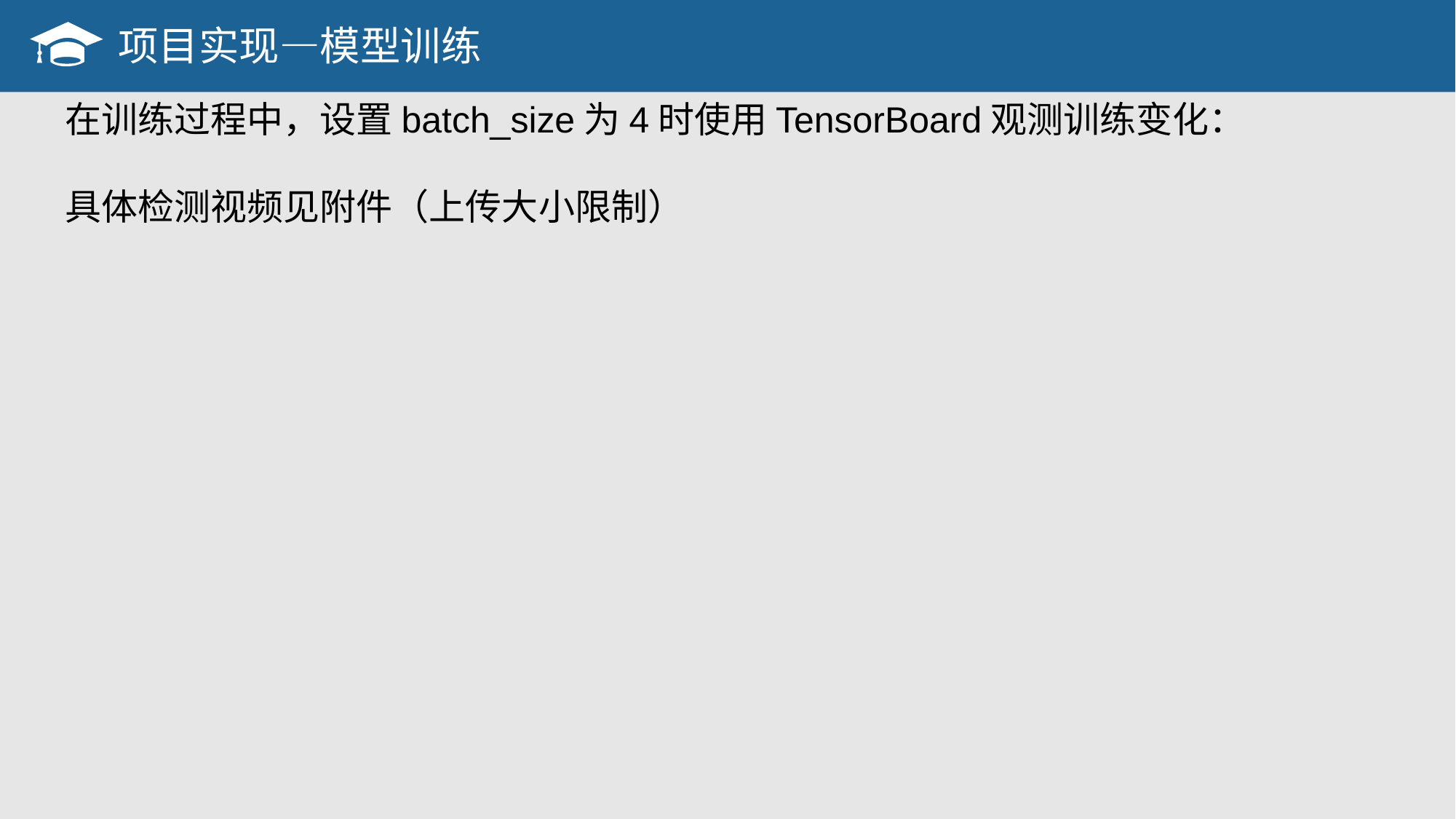

项目实现—模型训练

在训练过程中，设置batch_size为4时使用TensorBoard观测训练变化：

具体检测视频见附件（上传大小限制）